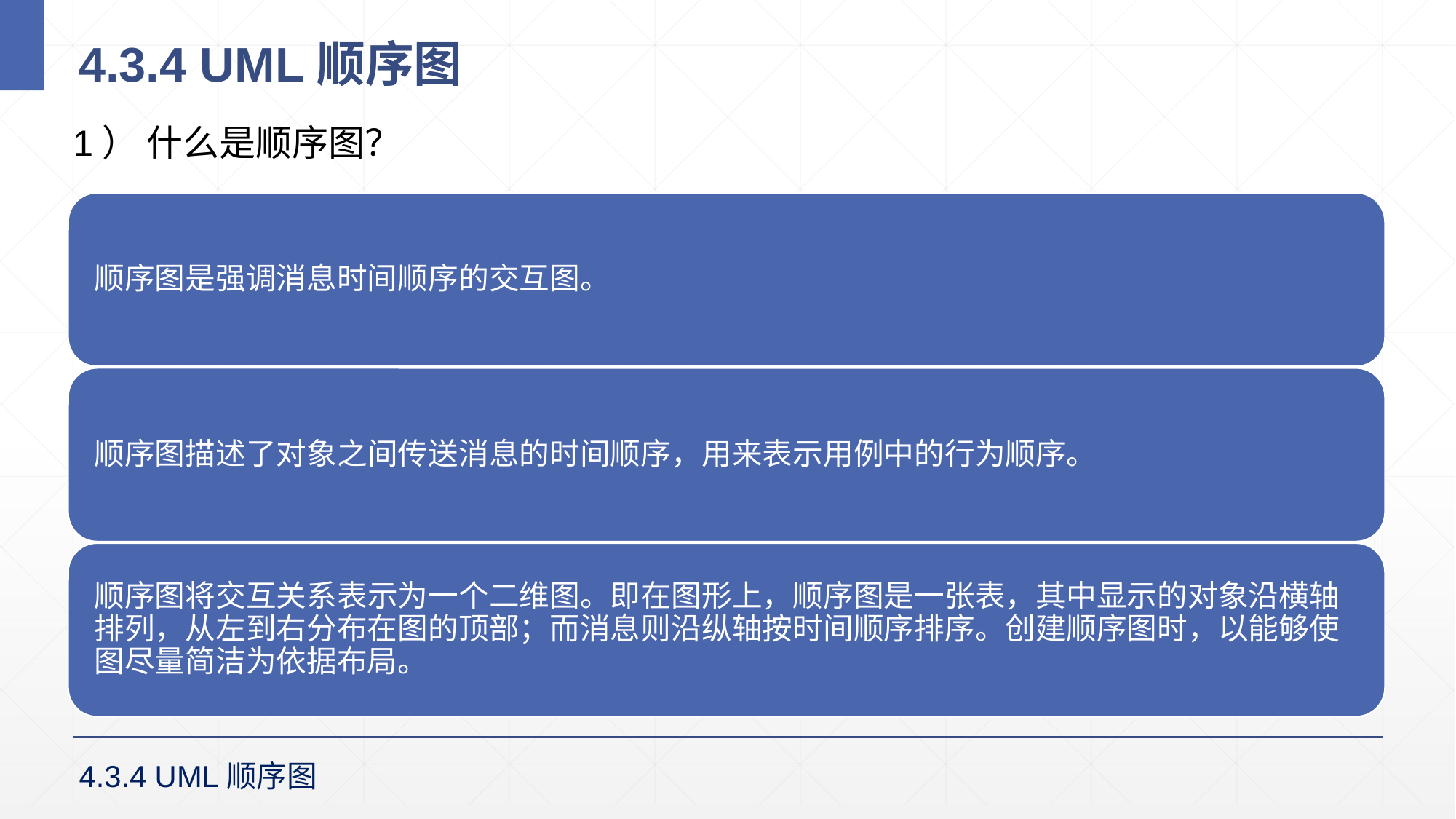

# 4.3.4 UML顺序图
1） 什么是顺序图？
顺序图是强调消息时间顺序的交互图。
顺序图描述了对象之间传送消息的时间顺序，用来表示用例中的行为顺序。
顺序图将交互关系表示为一个二维图。即在图形上，顺序图是一张表，其中显示的对象沿横轴排列，从左到右分布在图的顶部；而消息则沿纵轴按时间顺序排序。创建顺序图时，以能够使图尽量简洁为依据布局。
4.3.4 UML顺序图